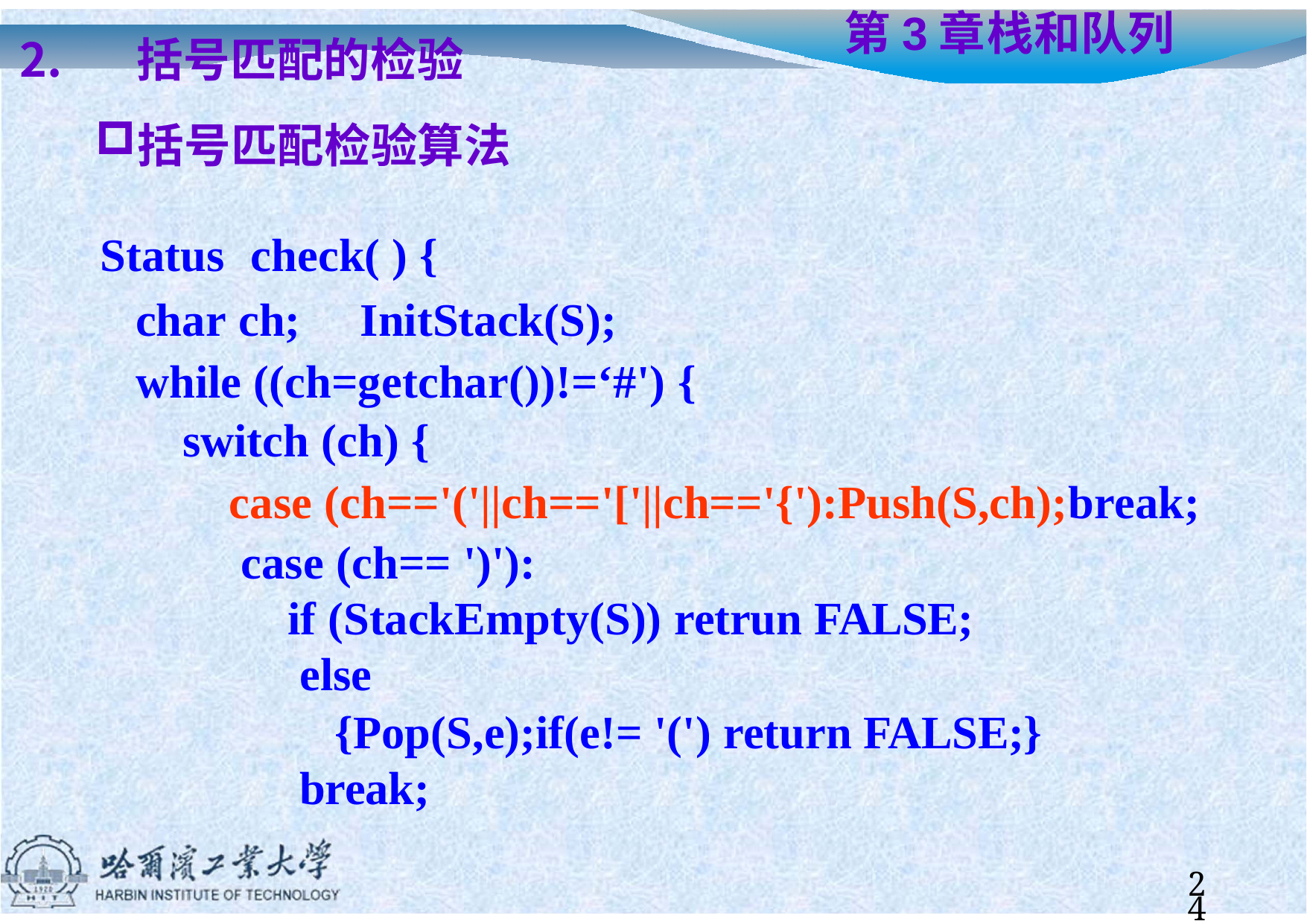

括号匹配的检验
括号匹配检验算法
# 第3章	栈和队列

Status	check( ) {
char ch;	InitStack(S);  while ((ch=getchar())!=‘#') {
switch (ch) {
case (ch=='('||ch=='['||ch=='{'):Push(S,ch);break;  case (ch== ')'):
if (StackEmpty(S)) retrun FALSE;  else
{Pop(S,e);if(e!= '(') return FALSE;}  break;

24